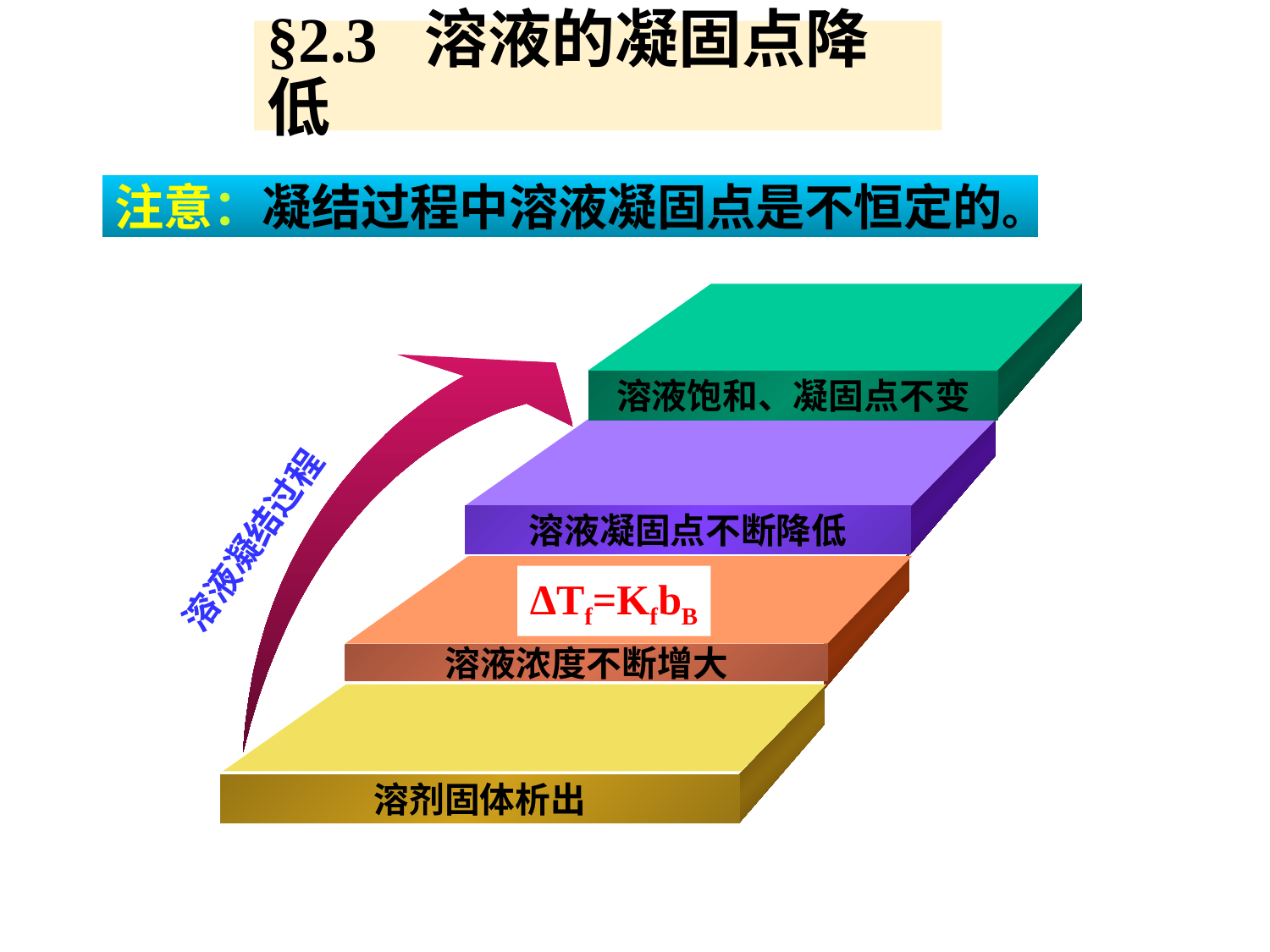

# §2.3  溶液的凝固点降低
注意：凝结过程中溶液凝固点是不恒定的。

溶液饱和、凝固点不变

溶液凝结过程
溶液凝固点不断降低
ΔTf=KfbB

溶液浓度不断增大

溶剂固体析出
33